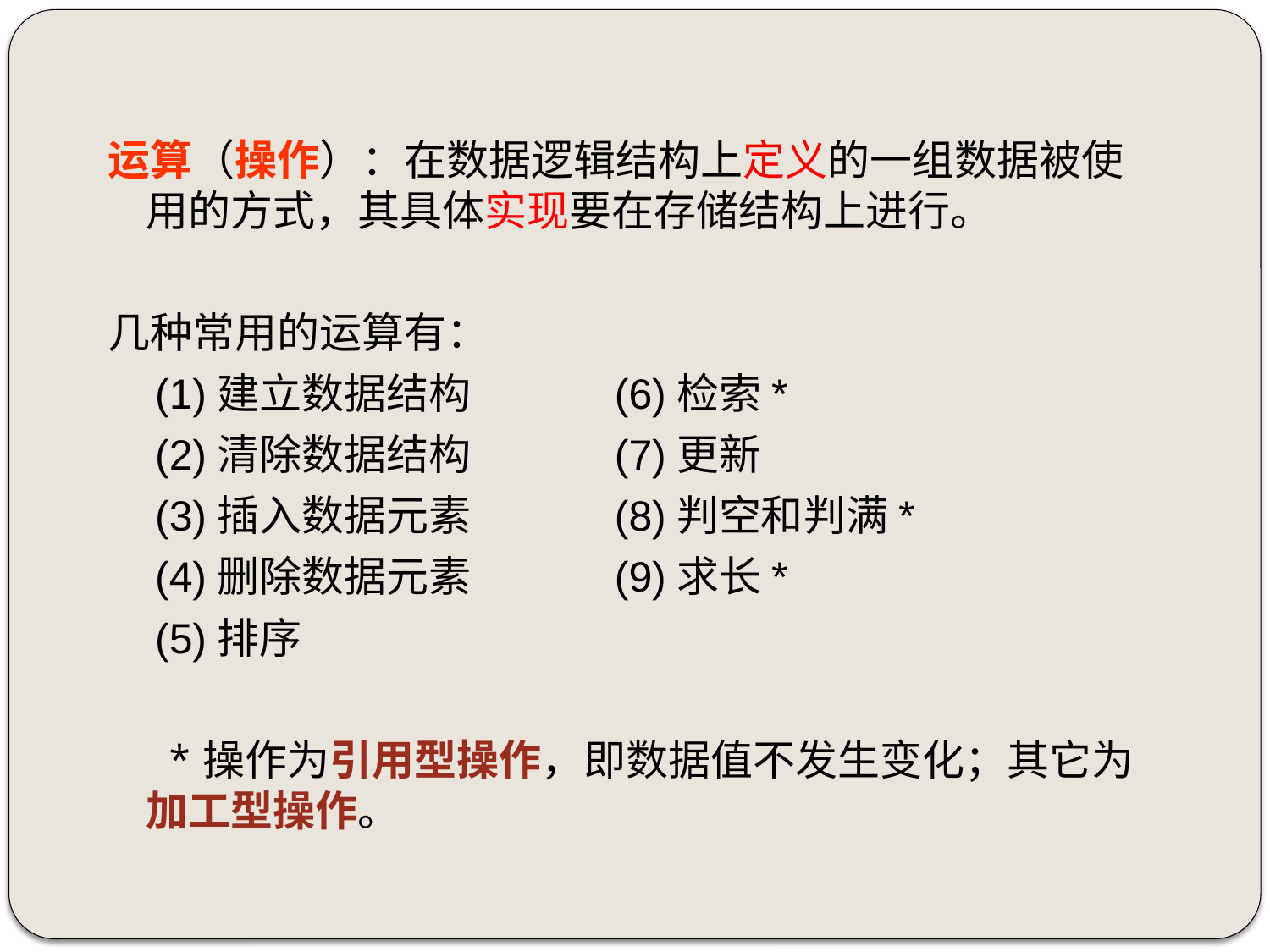

运算（操作）：在数据逻辑结构上定义的一组数据被使用的方式，其具体实现要在存储结构上进行。

几种常用的运算有：
    (1)建立数据结构              (6)检索*
    (2)清除数据结构              (7)更新
    (3)插入数据元素              (8)判空和判满*
    (4)删除数据元素              (9)求长*
    (5)排序

     *操作为引用型操作，即数据值不发生变化；其它为加工型操作。